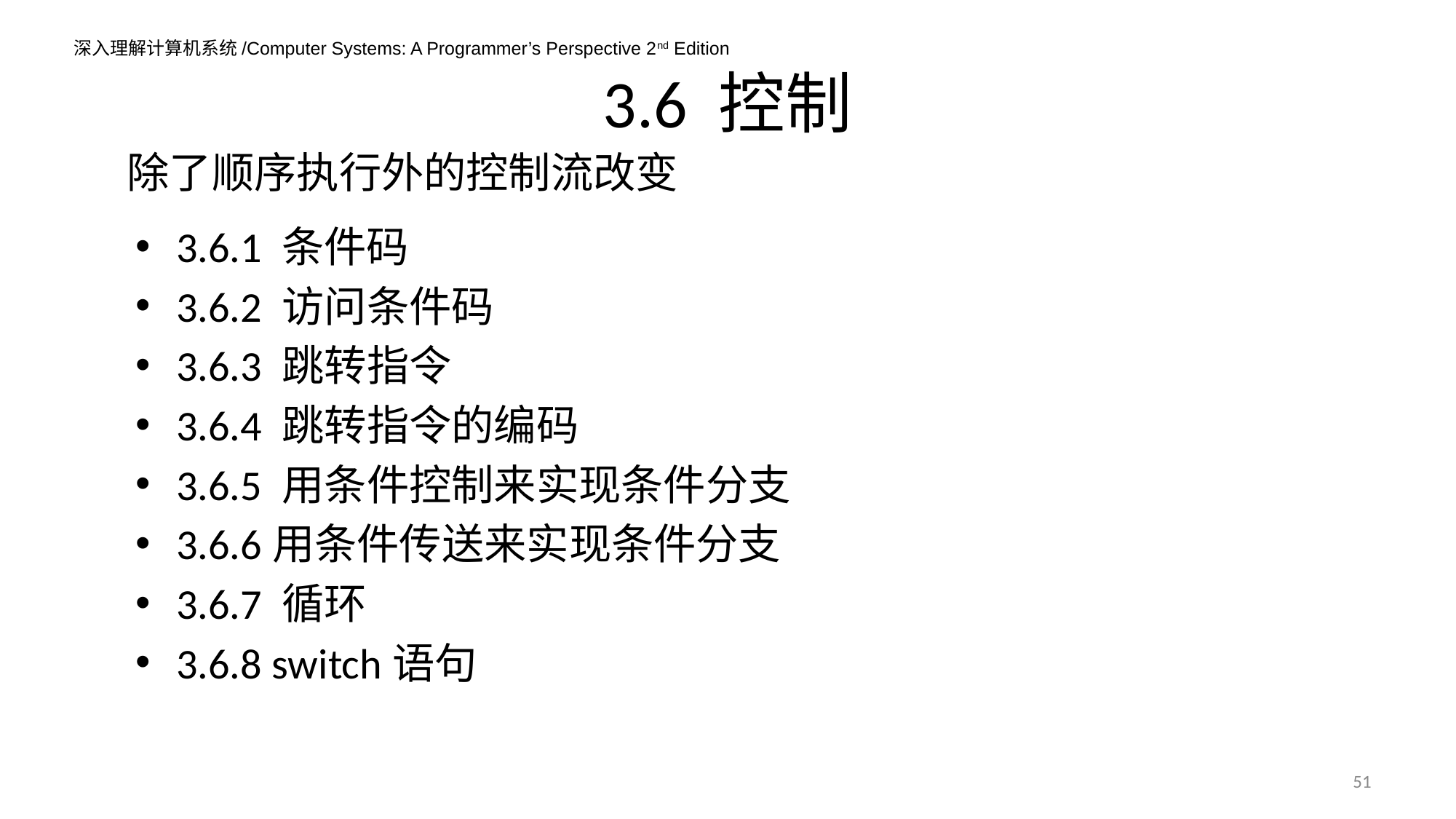

# 3.6 控制
除了顺序执行外的控制流改变
3.6.1 条件码
3.6.2 访问条件码
3.6.3 跳转指令
3.6.4 跳转指令的编码
3.6.5 用条件控制来实现条件分支
3.6.6用条件传送来实现条件分支
3.6.7 循环
3.6.8 switch语句
51